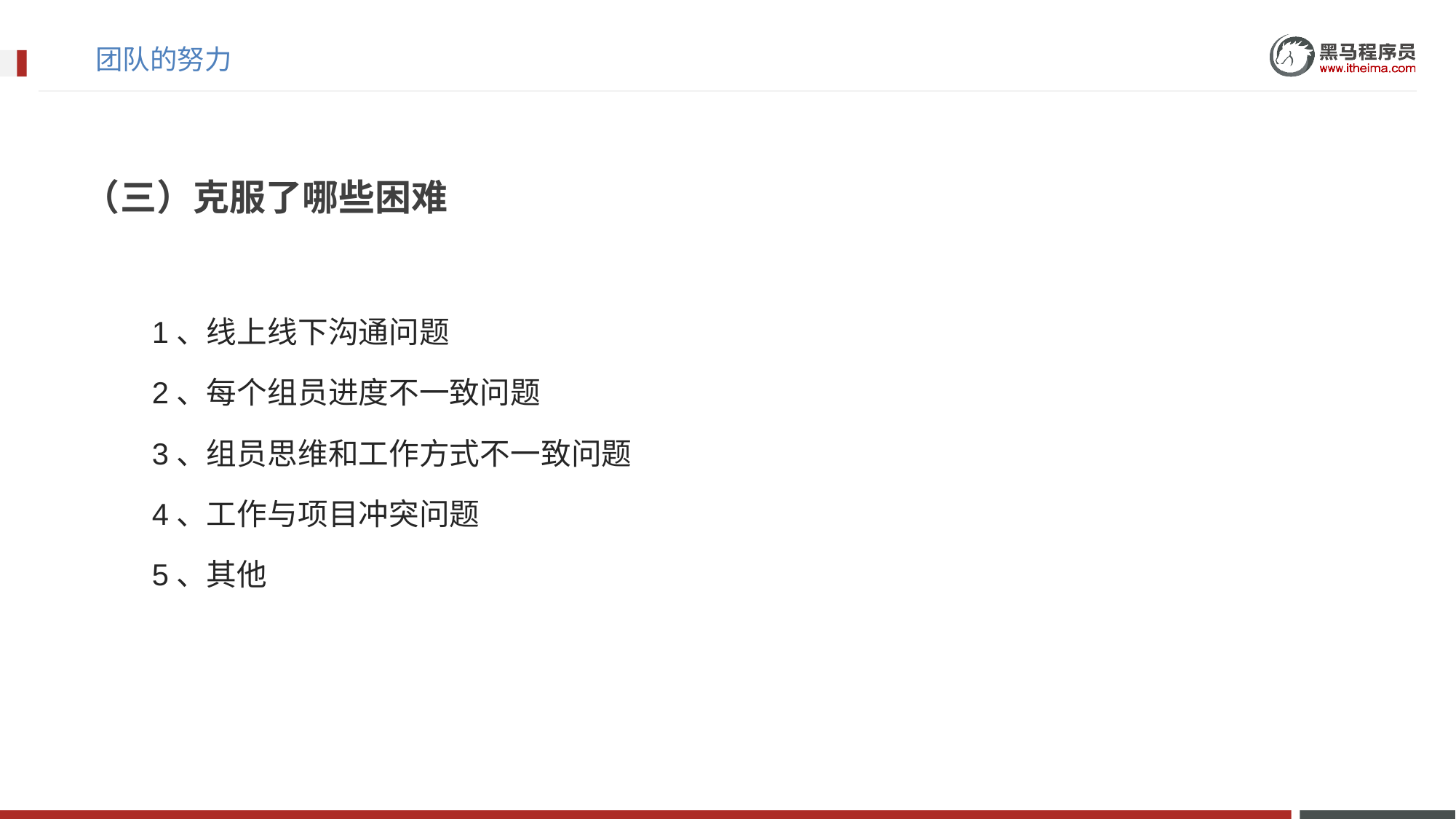

# 团队的努力
（三）克服了哪些困难
​	1、线上线下沟通问题
​	2、每个组员进度不一致问题
​	3、组员思维和工作方式不一致问题
​	4、工作与项目冲突问题
​	5、其他